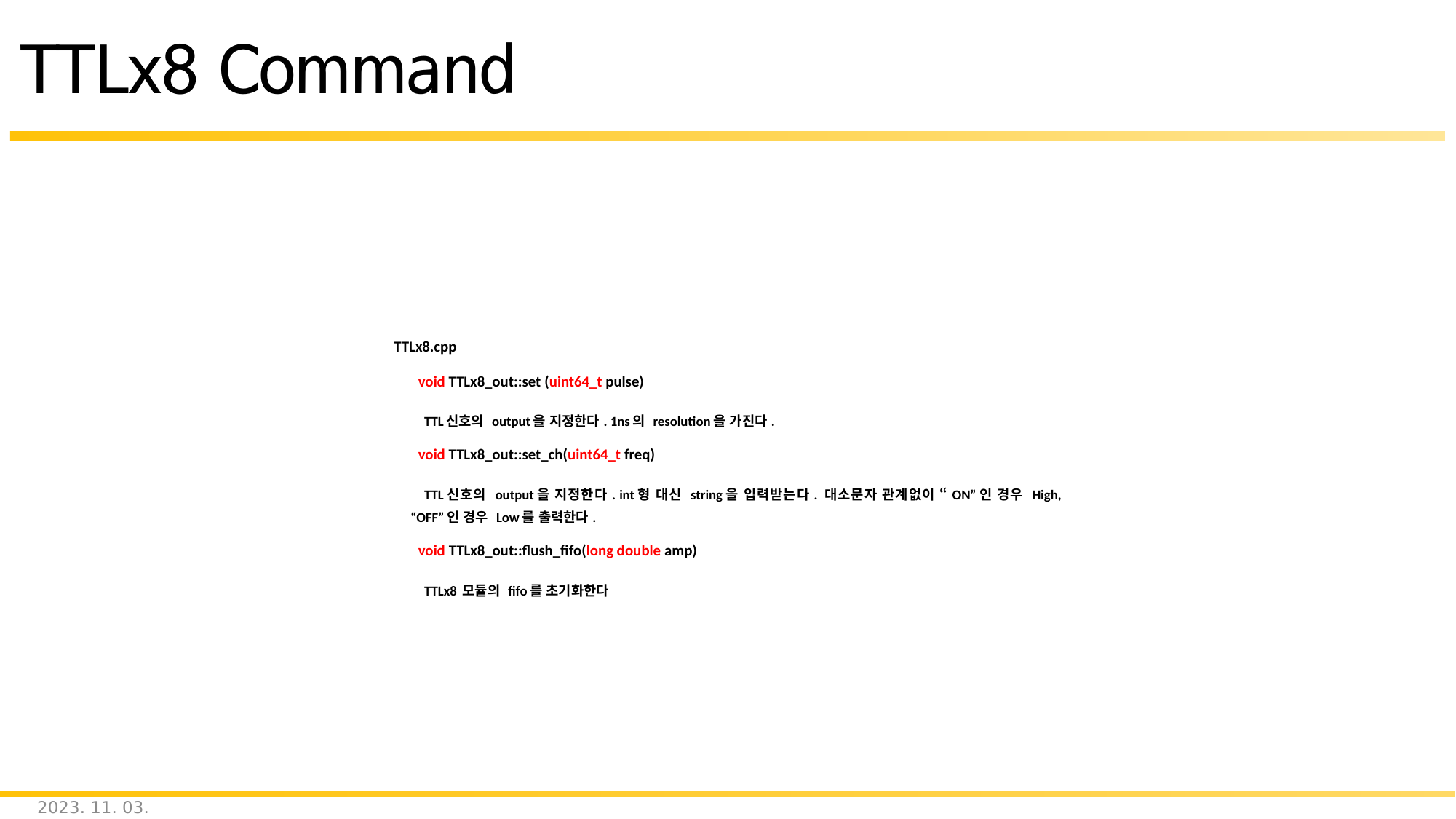

# TTLx8 Command
| TTLx8.cpp   void TTLx8\_out::set (uint64\_t pulse)   TTL신호의 output을 지정한다. 1ns의 resolution을 가진다. void TTLx8\_out::set\_ch(uint64\_t freq)   TTL신호의 output을 지정한다. int형 대신 string을 입력받는다. 대소문자 관계없이 “ON”인 경우 High, “OFF”인 경우 Low를 출력한다.   void TTLx8\_out::flush\_fifo(long double amp)   TTLx8 모듈의 fifo를 초기화한다 |
| --- |
2023. 11. 03.